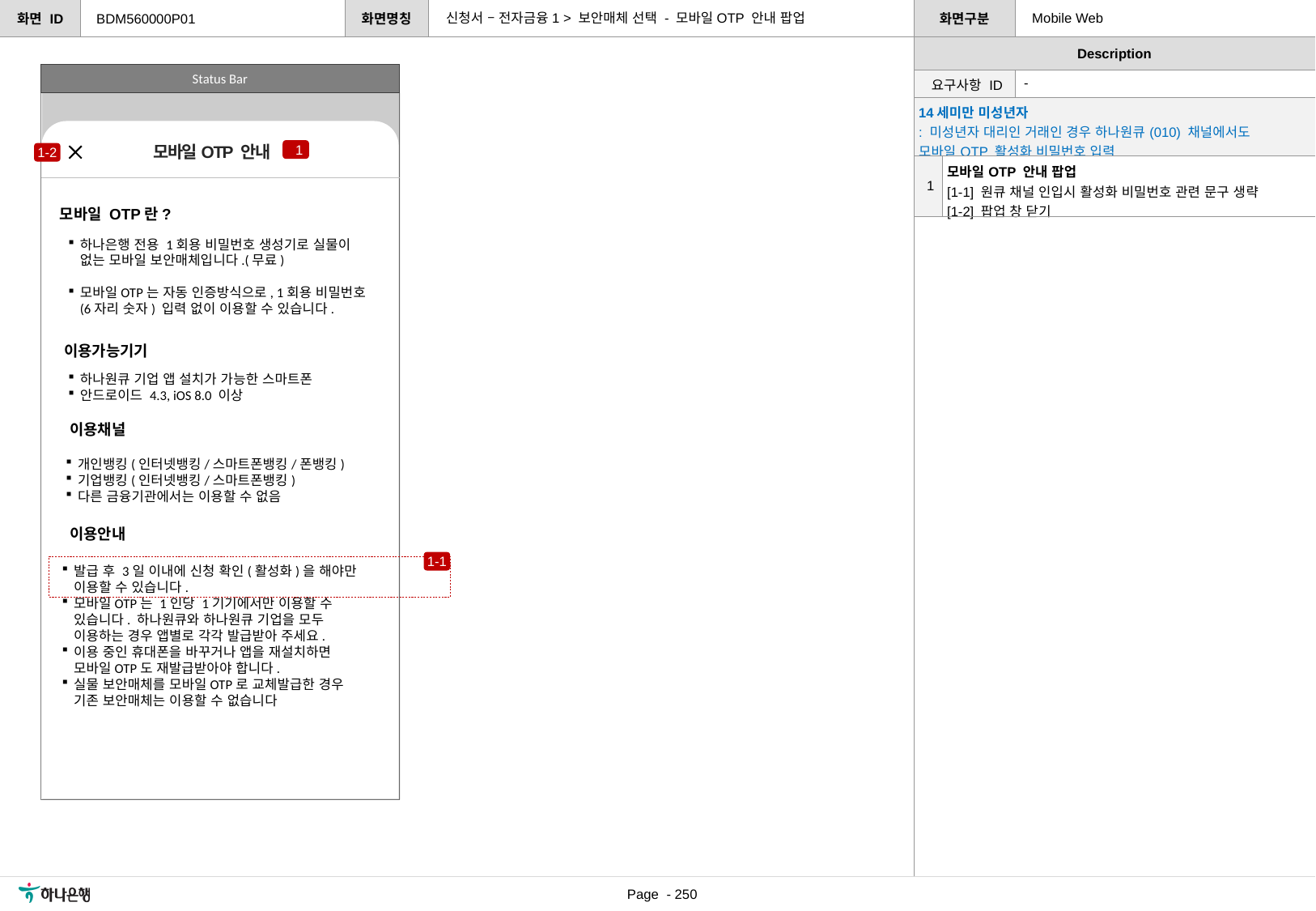

신청서 – 전자금융1 > 보안매체 선택 - 모바일OTP 안내 팝업
Mobile Web
BDM560000P01
Status Bar

| 요구사항 ID | - |
| --- | --- |

| 14세미만 미성년자 : 미성년자 대리인 거래인 경우 하나원큐(010) 채널에서도 모바일OTP 활성화 비밀번호 입력 |  |
| --- | --- |
| 1 | 모바일OTP 안내 팝업 [1-1] 원큐 채널 인입시 활성화 비밀번호 관련 문구 생략 [1-2] 팝업 창 닫기 |

모바일OTP 안내
1
1-2
모바일 OTP란?
하나은행 전용 1회용 비밀번호 생성기로 실물이 없는 모바일 보안매체입니다.(무료)
모바일OTP는 자동 인증방식으로, 1회용 비밀번호(6자리 숫자) 입력 없이 이용할 수 있습니다.
이용가능기기
하나원큐 기업 앱 설치가 가능한 스마트폰
안드로이드 4.3, iOS 8.0 이상
이용채널
개인뱅킹(인터넷뱅킹/스마트폰뱅킹/폰뱅킹)
기업뱅킹(인터넷뱅킹/스마트폰뱅킹)
다른 금융기관에서는 이용할 수 없음
이용안내
1-1
발급 후 3일 이내에 신청 확인(활성화)을 해야만 이용할 수 있습니다.
모바일OTP는 1인당 1기기에서만 이용할 수 있습니다. 하나원큐와 하나원큐 기업을 모두 이용하는 경우 앱별로 각각 발급받아 주세요.
이용 중인 휴대폰을 바꾸거나 앱을 재설치하면 모바일OTP도 재발급받아야 합니다.
실물 보안매체를 모바일OTP로 교체발급한 경우 기존 보안매체는 이용할 수 없습니다